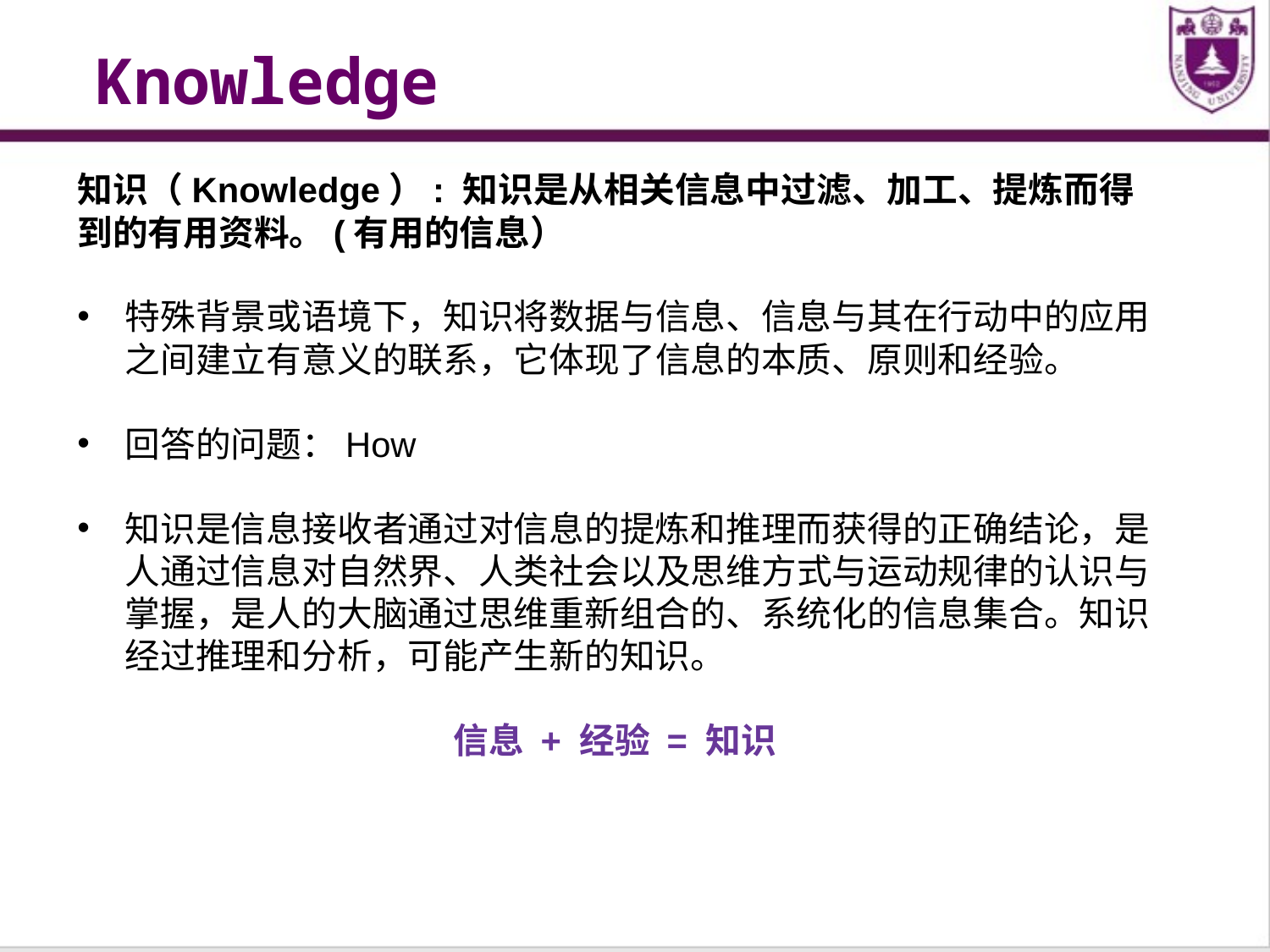

Knowledge
知识（Knowledge）: 知识是从相关信息中过滤、加工、提炼而得到的有用资料。(有用的信息）

特殊背景或语境下，知识将数据与信息、信息与其在行动中的应用之间建立有意义的联系，它体现了信息的本质、原则和经验。

回答的问题：How

知识是信息接收者通过对信息的提炼和推理而获得的正确结论，是人通过信息对自然界、人类社会以及思维方式与运动规律的认识与掌握，是人的大脑通过思维重新组合的、系统化的信息集合。知识经过推理和分析，可能产生新的知识。

信息 + 经验 = 知识